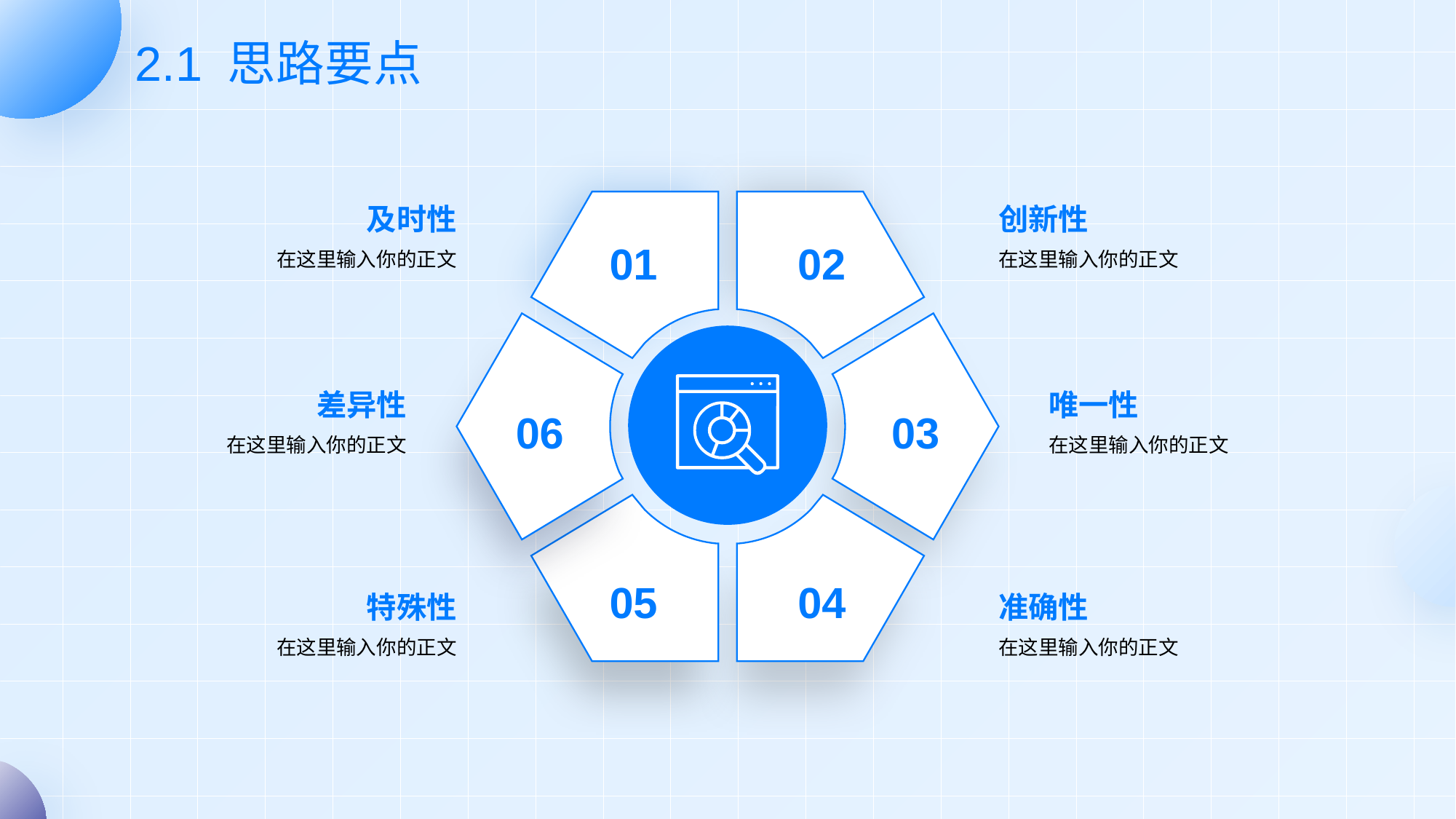

# 2.1 思路要点
及时性
创新性

01
02
在这里输入你的正文
在这里输入你的正文

差异性
唯一性
06
03
在这里输入你的正文
在这里输入你的正文

05
04
特殊性
准确性
在这里输入你的正文
在这里输入你的正文